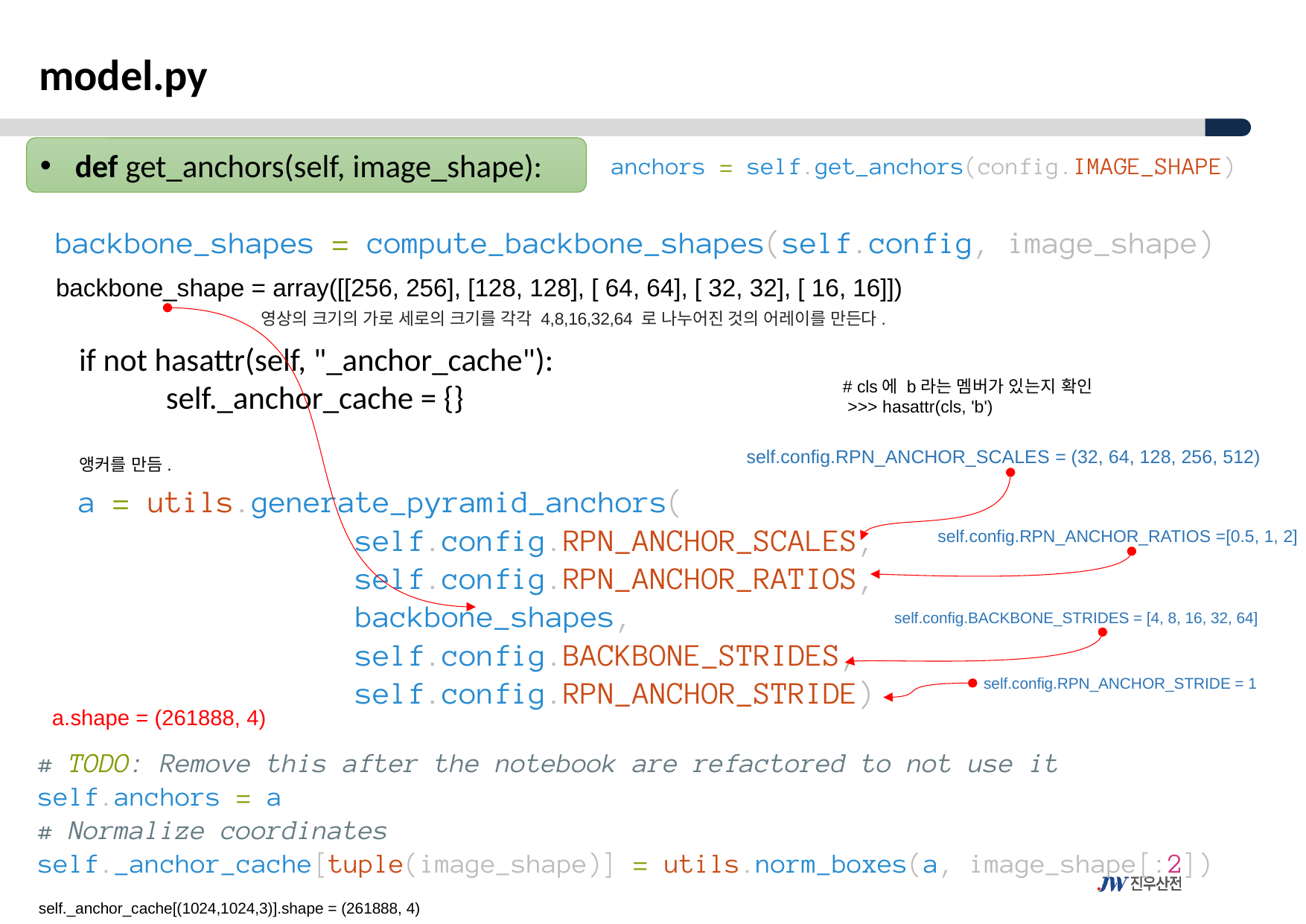

model.py
def get_anchors(self, image_shape):
anchors = self.get_anchors(config.IMAGE_SHAPE)
backbone_shapes = compute_backbone_shapes(self.config, image_shape)
backbone_shape = array([[256, 256], [128, 128], [ 64, 64], [ 32, 32], [ 16, 16]])
영상의 크기의 가로 세로의 크기를 각각 4,8,16,32,64 로 나누어진 것의 어레이를 만든다.
if not hasattr(self, "_anchor_cache"):
            self._anchor_cache = {}
# cls에 b라는 멤버가 있는지 확인
 >>> hasattr(cls, 'b')
self.config.RPN_ANCHOR_SCALES = (32, 64, 128, 256, 512)
앵커를 만듬.
a = utils.generate_pyramid_anchors(
                self.config.RPN_ANCHOR_SCALES,
                self.config.RPN_ANCHOR_RATIOS,
                backbone_shapes,
                self.config.BACKBONE_STRIDES,
                self.config.RPN_ANCHOR_STRIDE)
self.config.RPN_ANCHOR_RATIOS =[0.5, 1, 2]
self.config.BACKBONE_STRIDES = [4, 8, 16, 32, 64]
self.config.RPN_ANCHOR_STRIDE = 1
a.shape = (261888, 4)
# TODO: Remove this after the notebook are refactored to not use it
self.anchors = a
# Normalize coordinates
self._anchor_cache[tuple(image_shape)] = utils.norm_boxes(a, image_shape[:2])
self._anchor_cache[(1024,1024,3)].shape = (261888, 4)